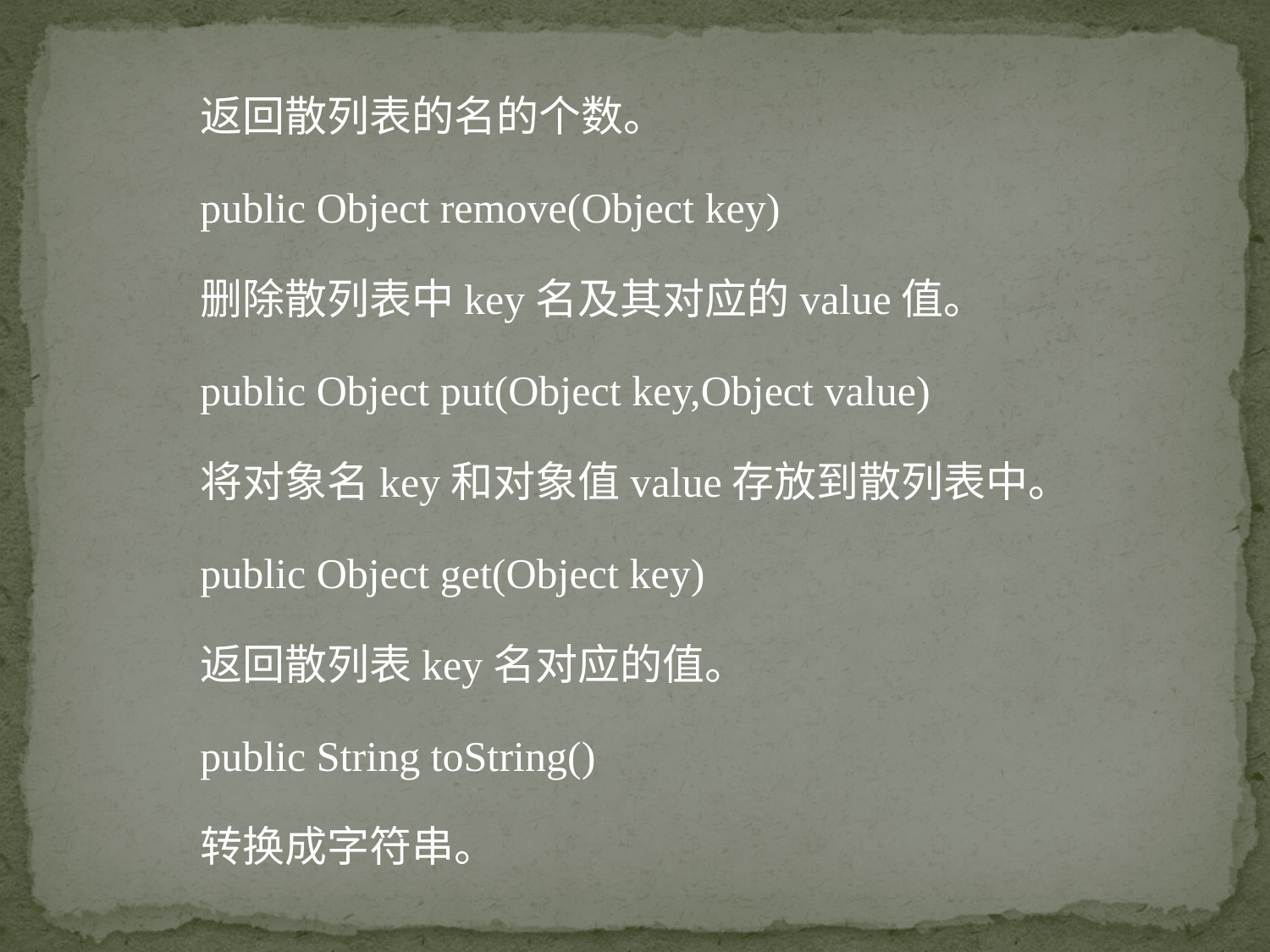

返回散列表的名的个数。
public Object remove(Object key)
删除散列表中key名及其对应的value值。
public Object put(Object key,Object value)
将对象名key和对象值value存放到散列表中。
public Object get(Object key)
返回散列表key名对应的值。
public String toString()
转换成字符串。